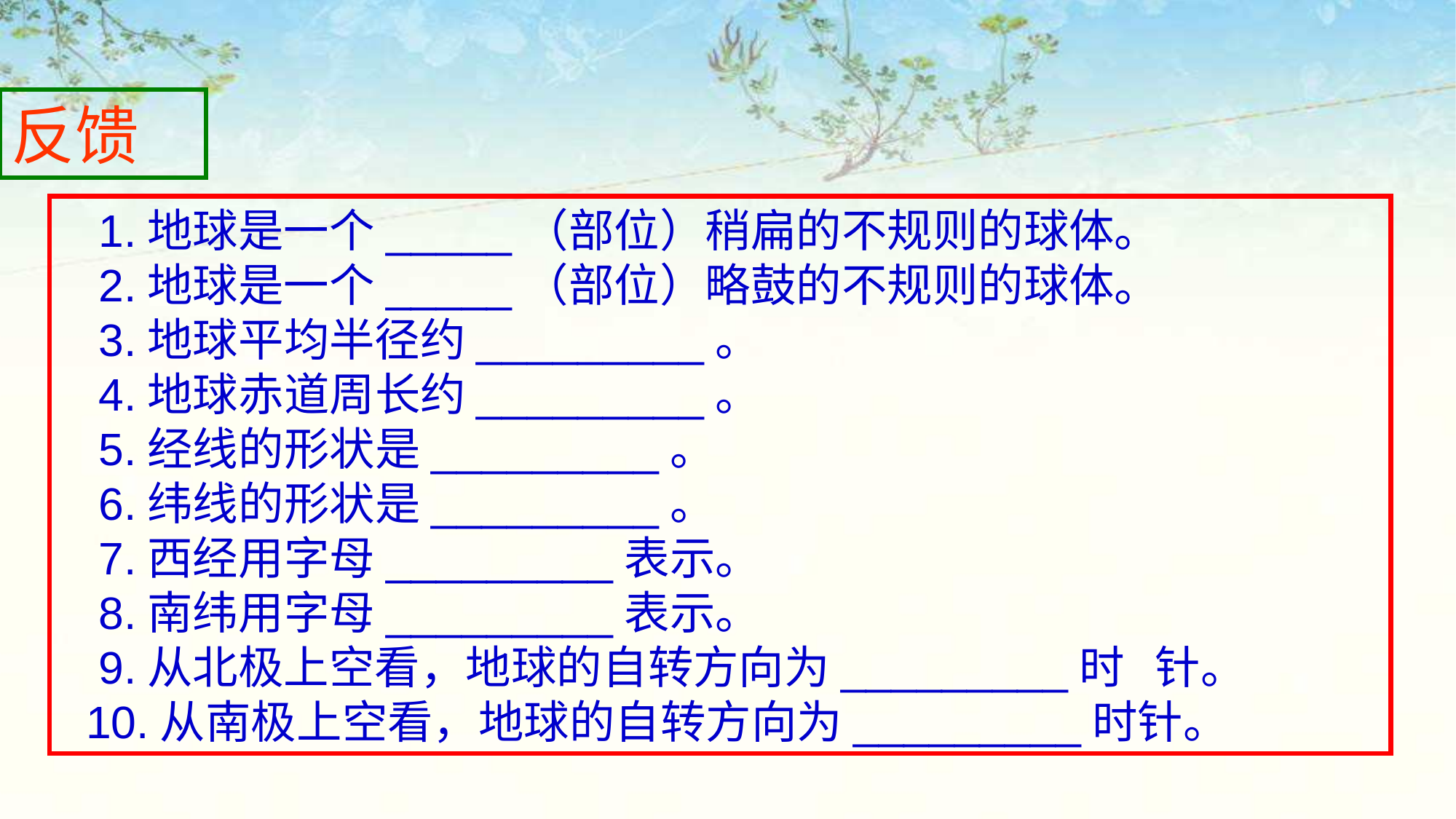

反馈
   1.地球是一个_____（部位）稍扁的不规则的球体。
   2.地球是一个_____（部位）略鼓的不规则的球体。
   3.地球平均半径约_________。
   4.地球赤道周长约_________。
   5.经线的形状是_________。
   6.纬线的形状是_________。
   7.西经用字母_________表示。
   8.南纬用字母_________表示。
   9.从北极上空看，地球的自转方向为_________时   针。
  10.从南极上空看，地球的自转方向为_________时针。